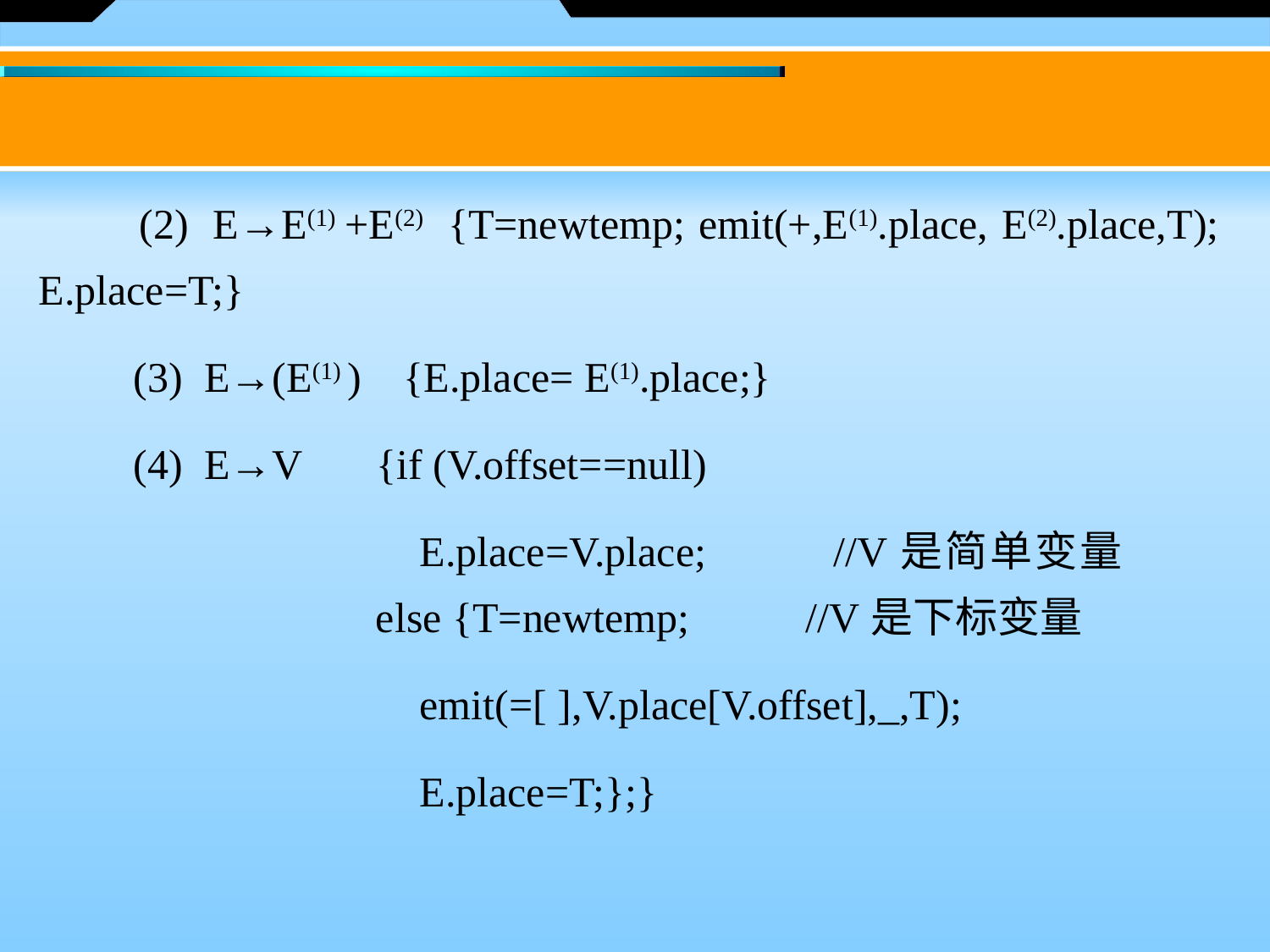

(2)  E→E(1) +E(2)  {T=newtemp; emit(+,E(1).place, E(2).place,T); E.place=T;}
　　(3)  E→(E(1) )    {E.place= E(1).place;}
　　(4)  E→V       {if (V.offset==null)
 			E.place=V.place;        	 //V是简单变量		                     else {T=newtemp;           //V是下标变量
 			emit(=[ ],V.place[V.offset],_,T);
                     		E.place=T;};}